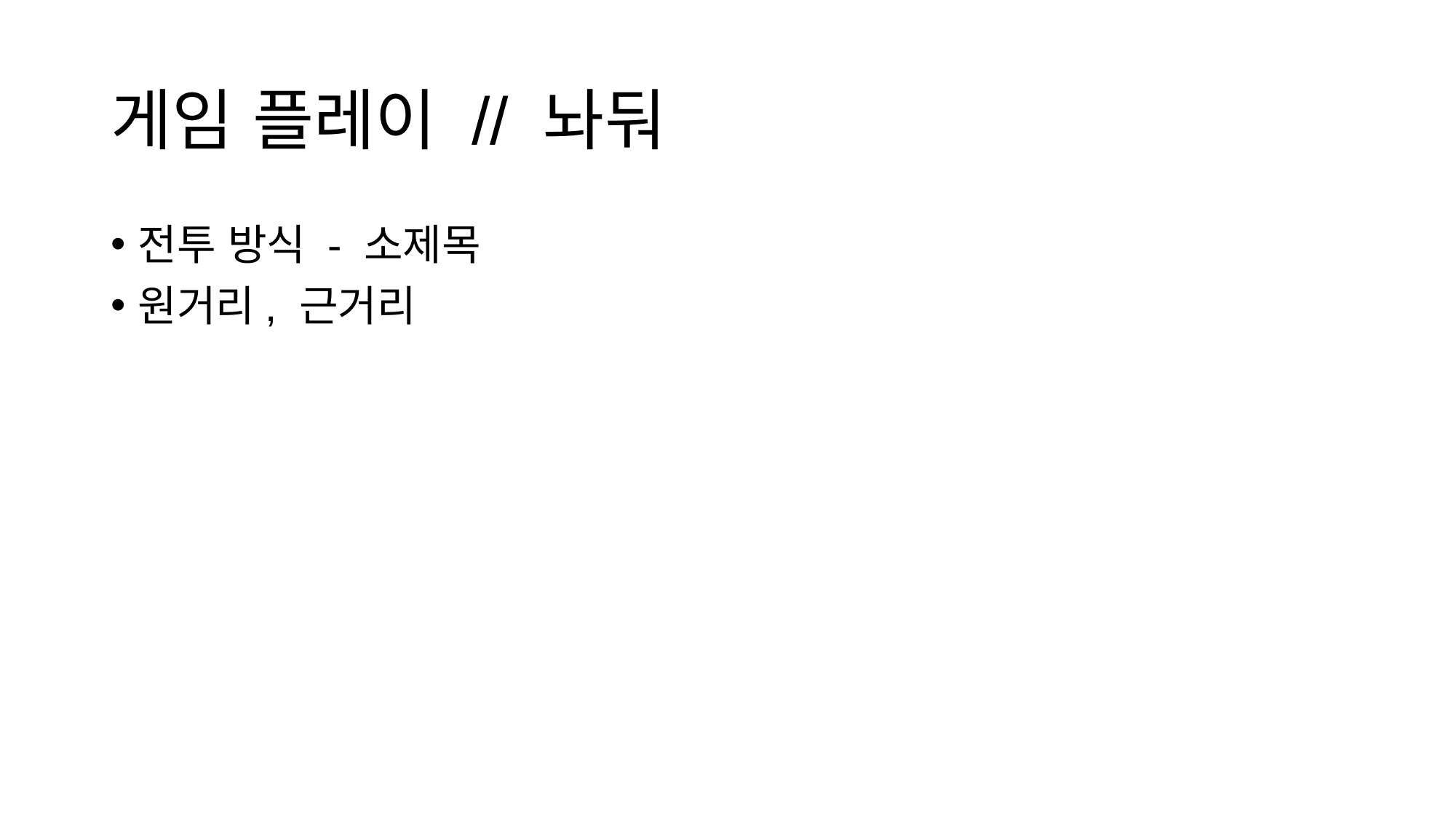

# 게임 플레이 // 놔둬
전투 방식 - 소제목
원거리, 근거리